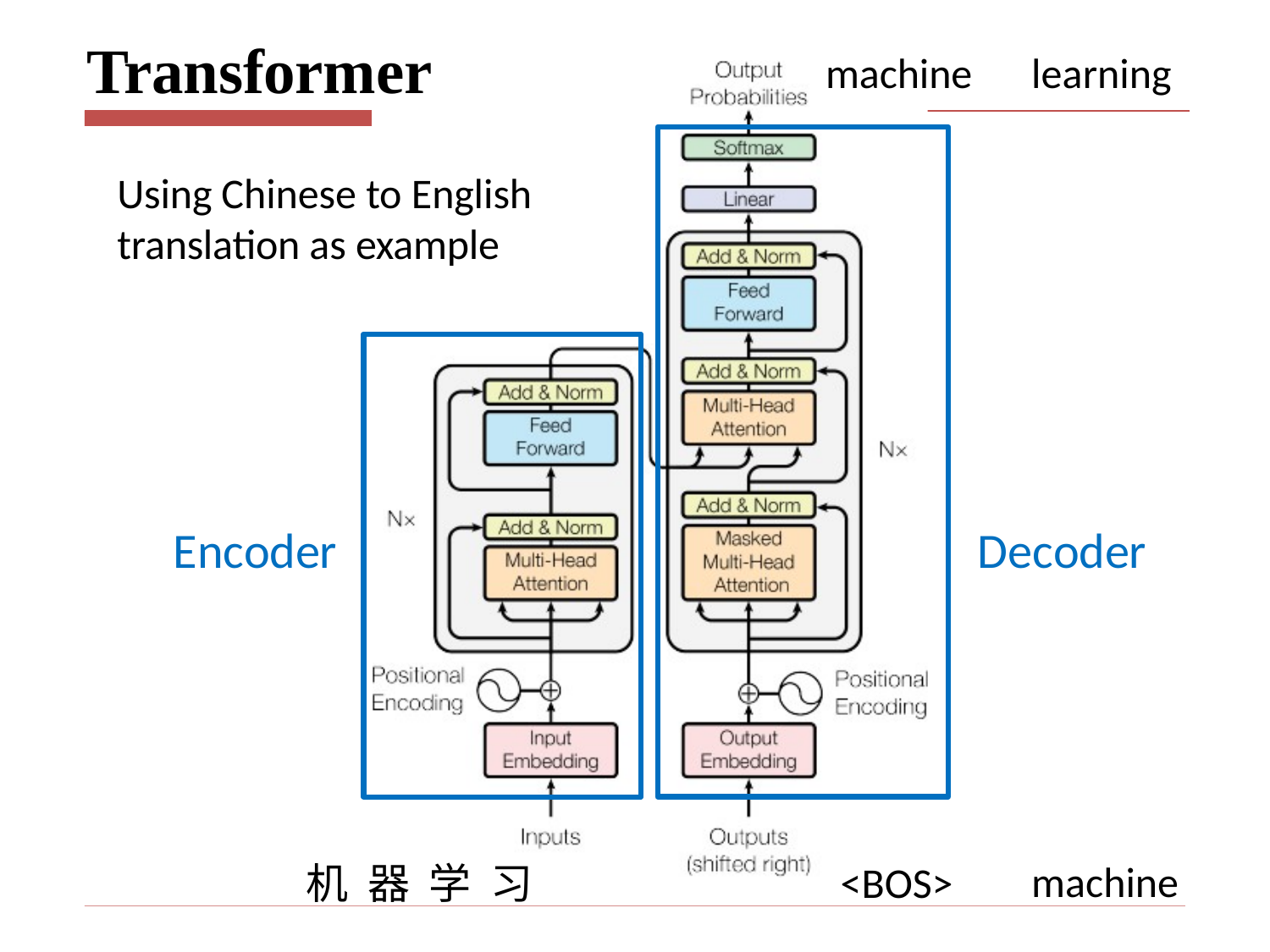

# Transformer
machine
learning

Using Chinese to English
translation as example

Encoder
Decoder
machine
<BOS>
机  器  学  习